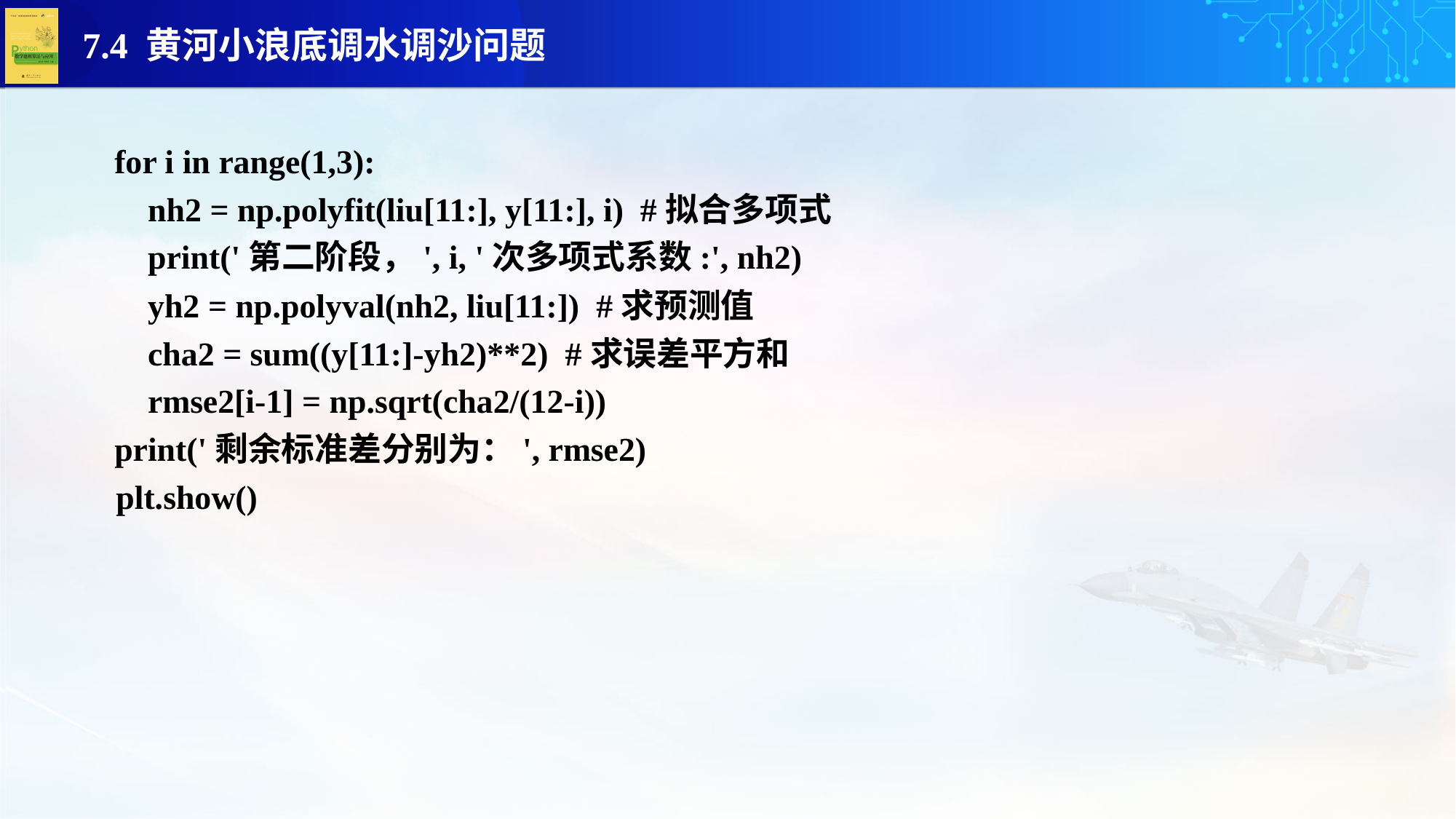

for i in range(1,3):
    nh2 = np.polyfit(liu[11:], y[11:], i)  #拟合多项式
    print('第二阶段，', i, '次多项式系数:', nh2)
    yh2 = np.polyval(nh2, liu[11:])  #求预测值
    cha2 = sum((y[11:]-yh2)**2)  #求误差平方和
    rmse2[i-1] = np.sqrt(cha2/(12-i))
print('剩余标准差分别为：', rmse2)
    plt.show()